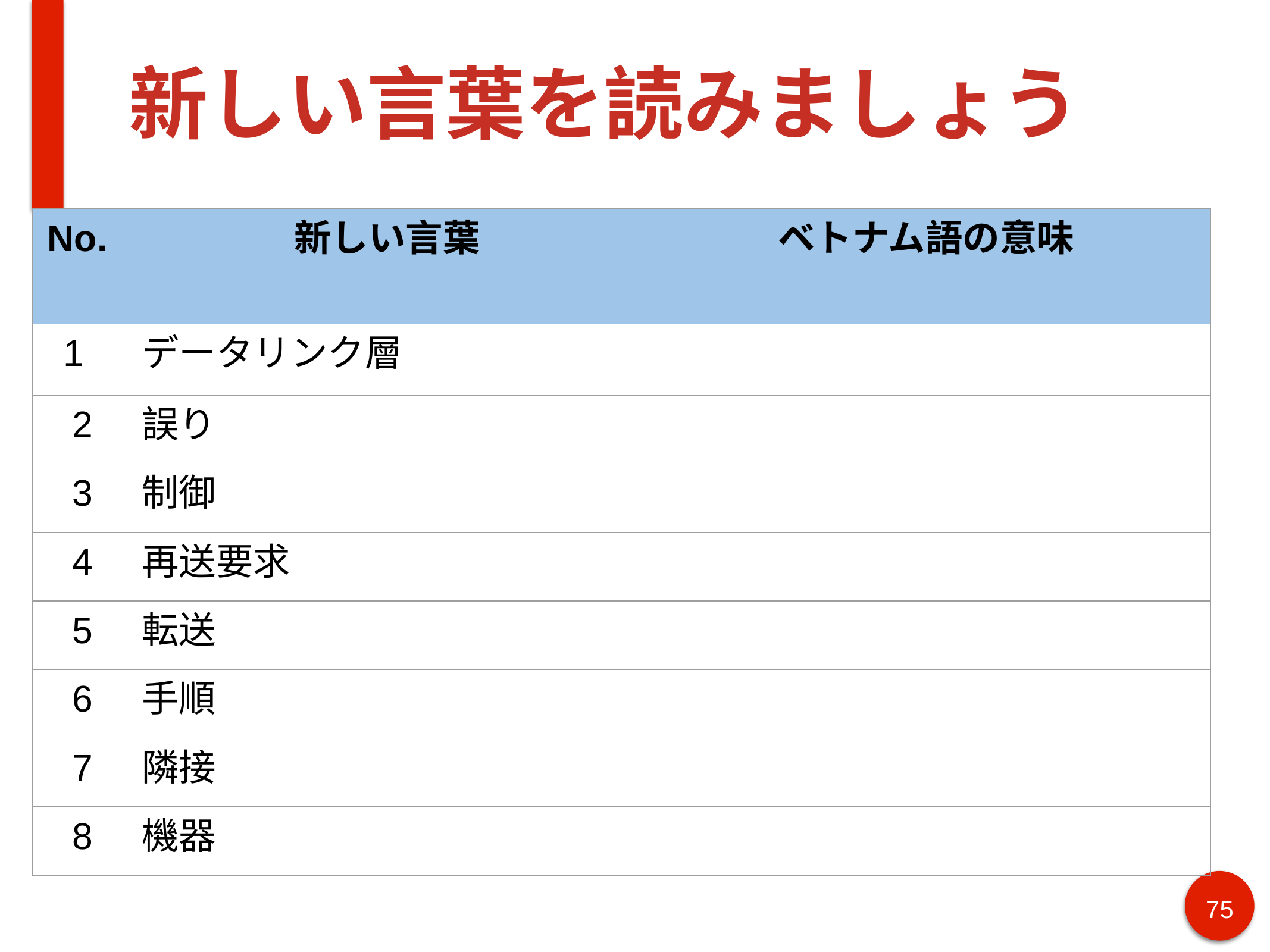

# 新しい言葉を読みましょう
| No. | 新しい言葉 | ベトナム語の意味 |
| --- | --- | --- |
| 1 | データリンク層 |  |
| 2 | 誤り |  |
| 3 | 制御 |  |
| 4 | 再送要求 |  |
| 5 | 転送 |  |
| 6 | 手順 |  |
| 7 | 隣接 |  |
| 8 | 機器 |  |
75